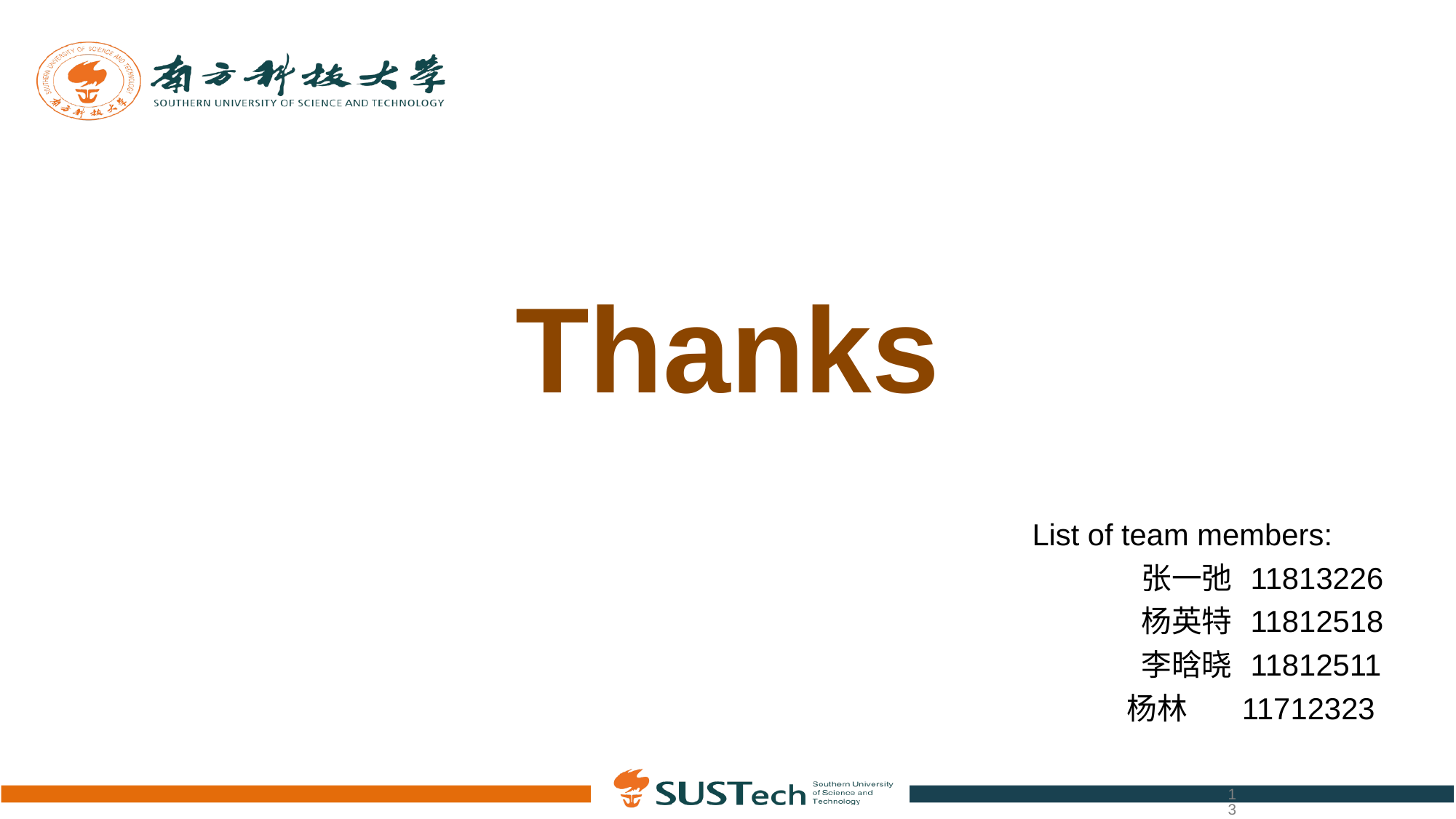

# Thanks

List of team members:
	张一弛	11813226
	杨英特	11812518
	李晗晓	11812511
             杨林       11712323
13